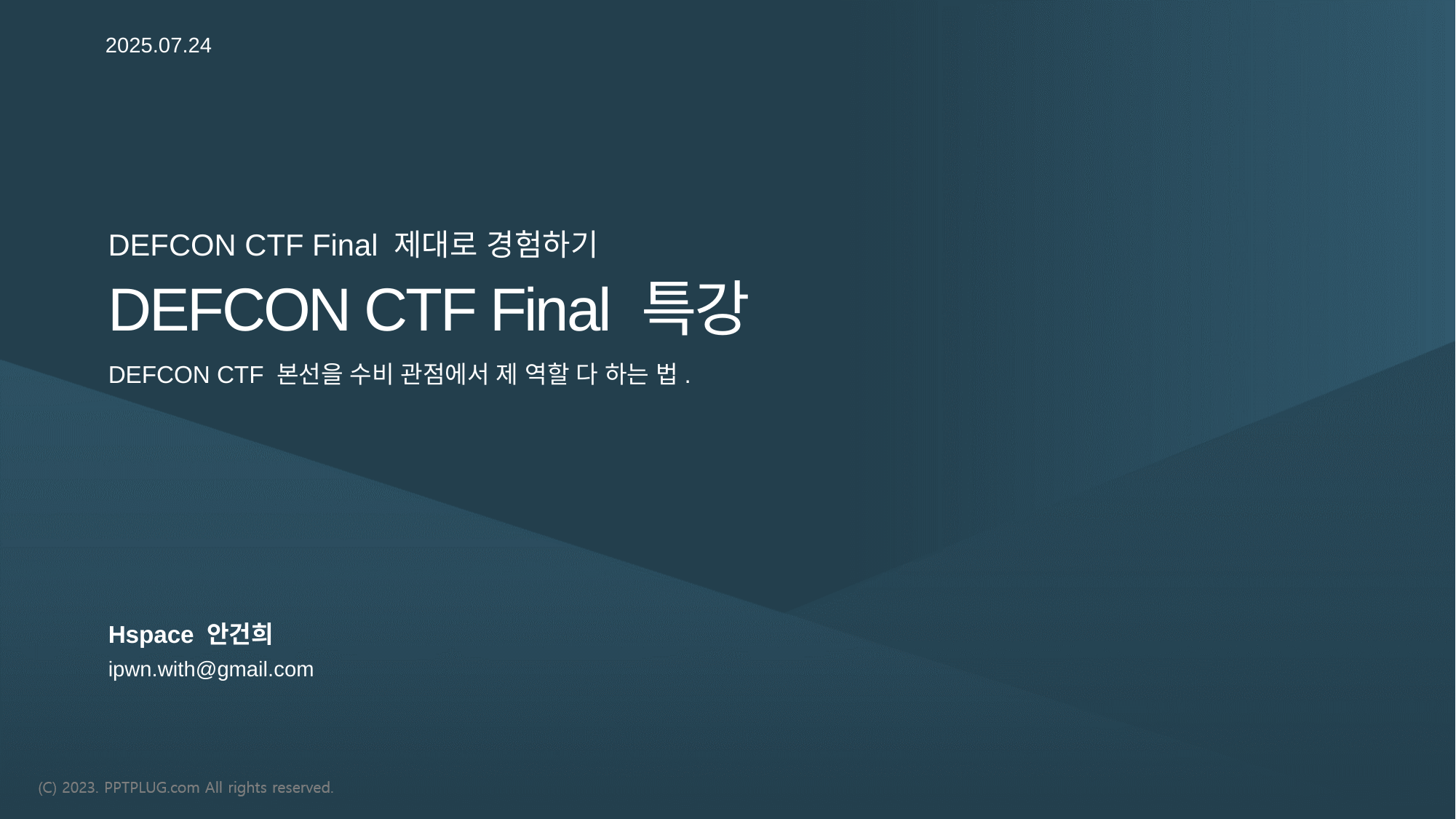

2025.07.24
DEFCON CTF Final 제대로 경험하기
DEFCON CTF Final 특강
DEFCON CTF 본선을 수비 관점에서 제 역할 다 하는 법.
Hspace 안건희
ipwn.with@gmail.com